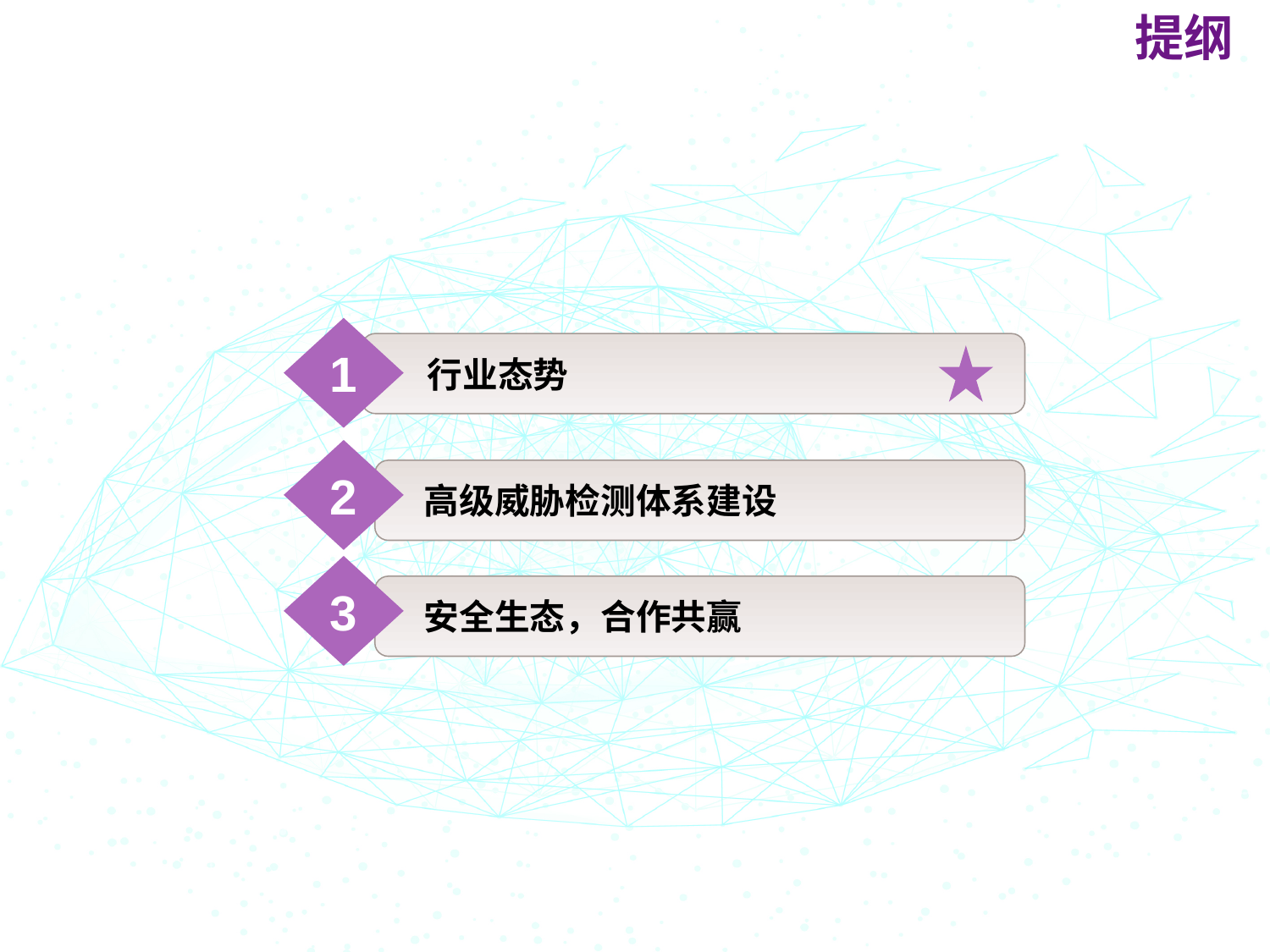

提纲
1
 行业态势

2
高级威胁检测体系建设
3
安全生态，合作共赢